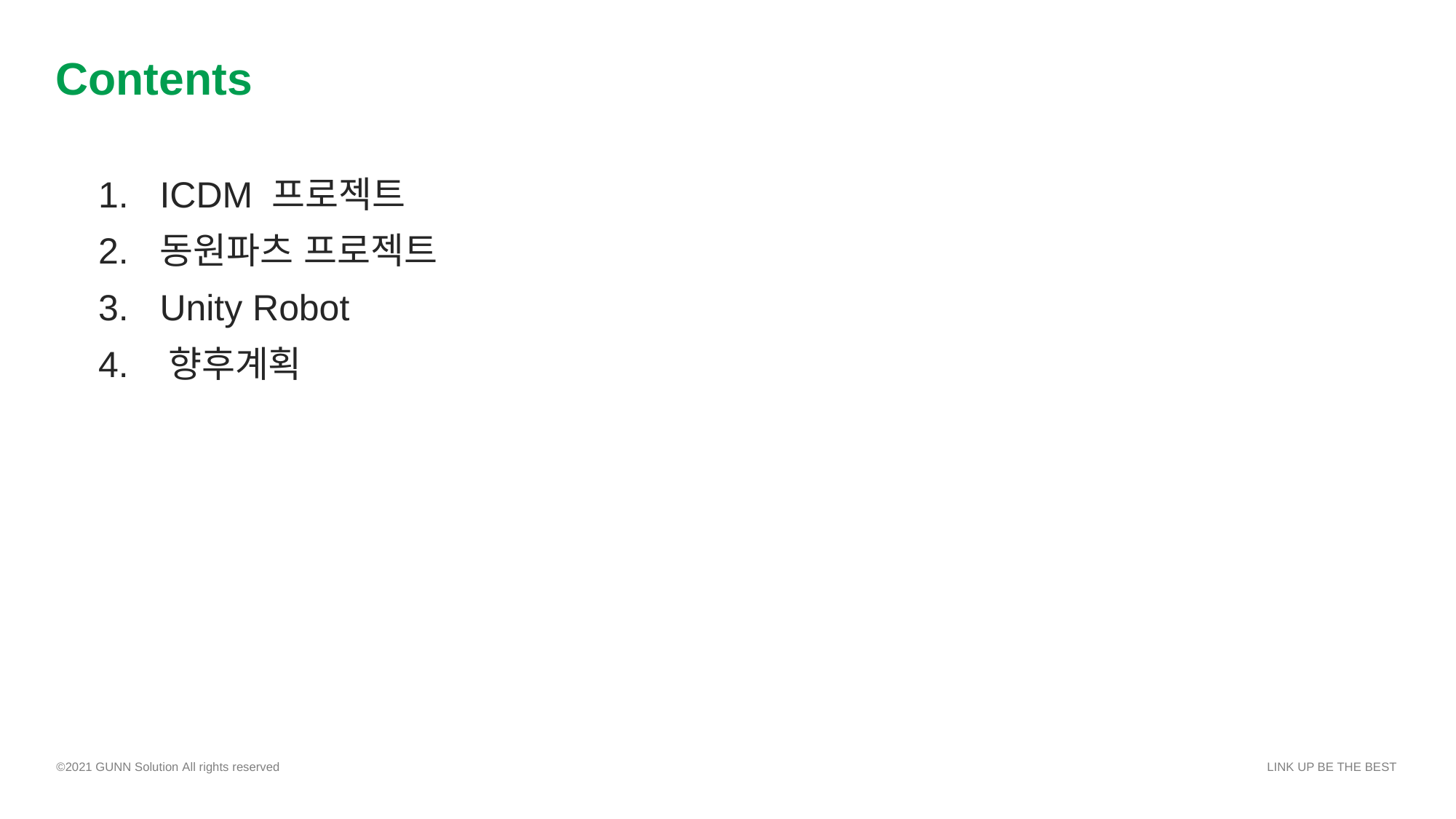

Contents
ICDM 프로젝트
동원파츠 프로젝트
Unity Robot
4.   향후계획